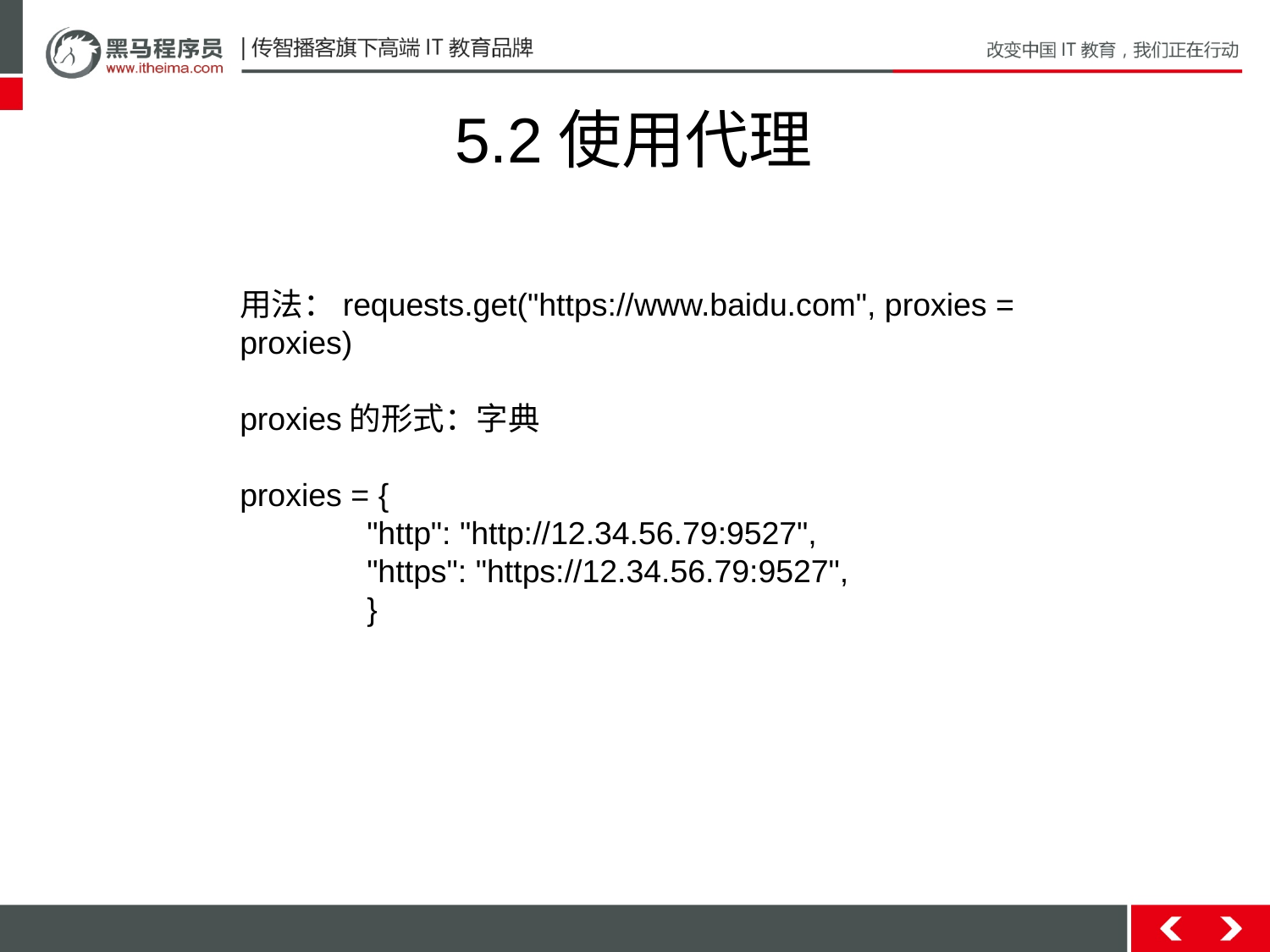

# 5.2使用代理
用法：requests.get("https://www.baidu.com", proxies = proxies)

proxies的形式：字典

proxies = {
	"http": "http://12.34.56.79:9527",
	"https": "https://12.34.56.79:9527",
	}